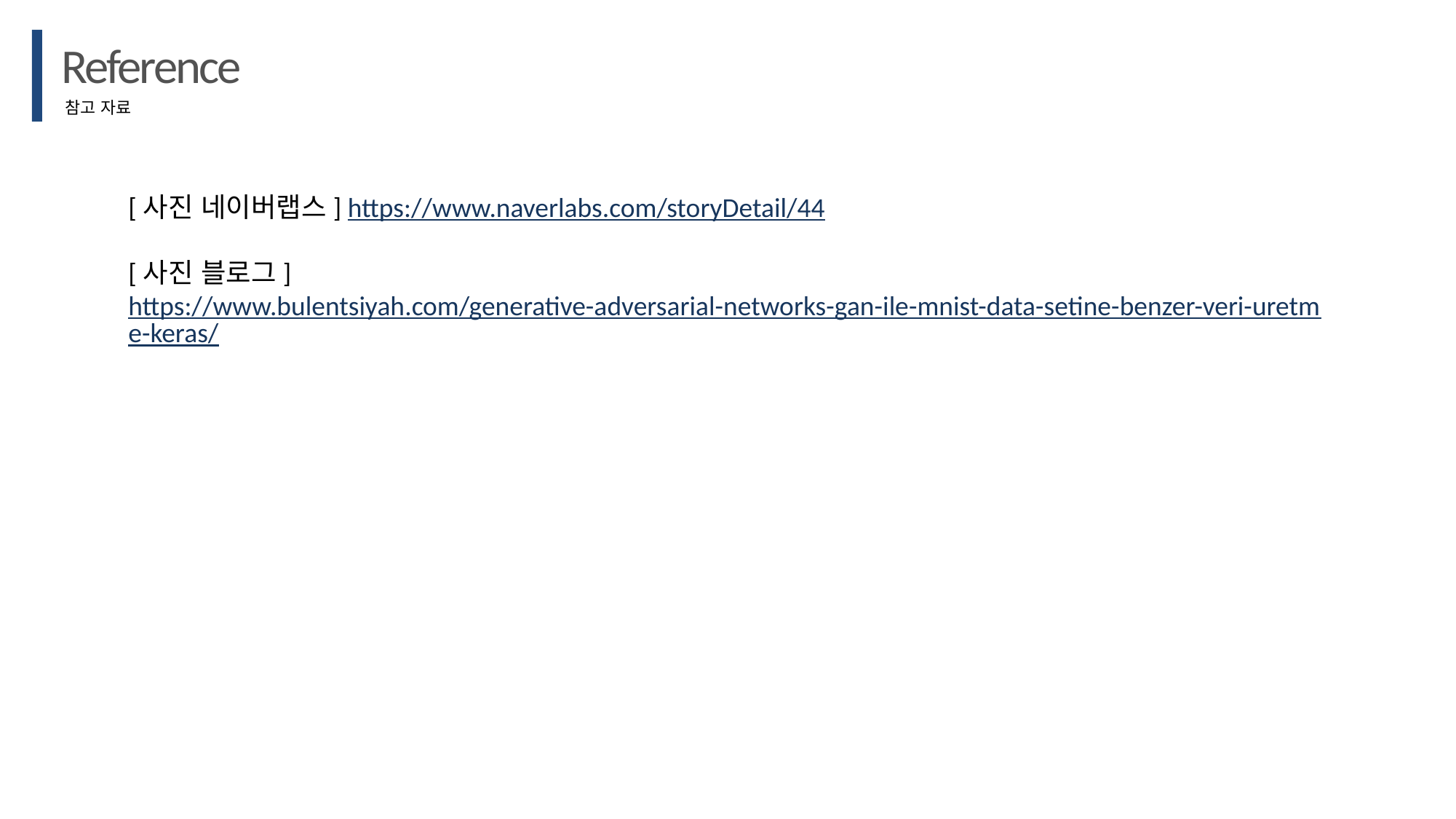

Reference
참고 자료
[사진 네이버랩스] https://www.naverlabs.com/storyDetail/44

[사진 블로그] https://www.bulentsiyah.com/generative-adversarial-networks-gan-ile-mnist-data-setine-benzer-veri-uretme-keras/